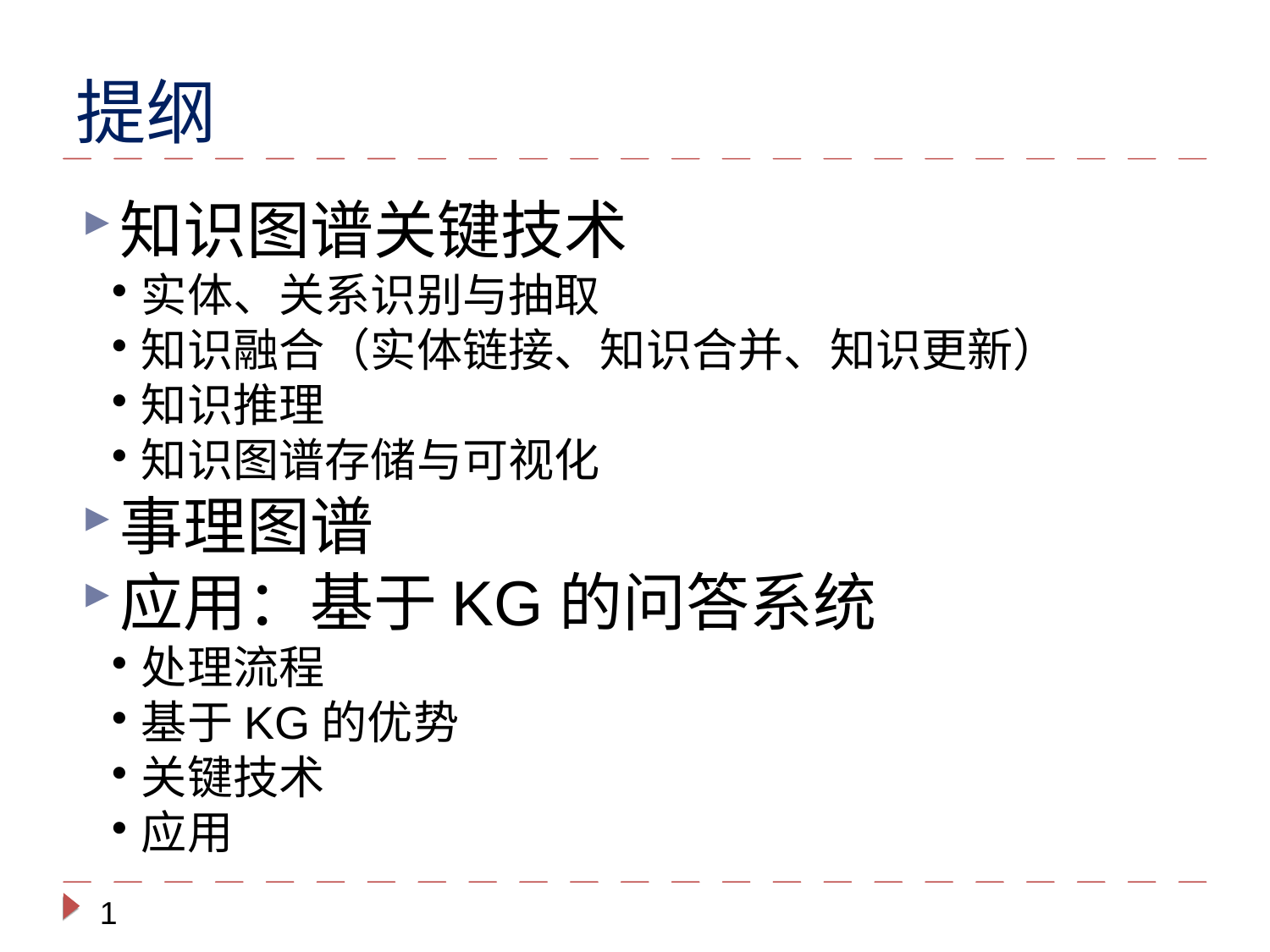

提纲
知识图谱关键技术
实体、关系识别与抽取
知识融合（实体链接、知识合并、知识更新）
知识推理
知识图谱存储与可视化
事理图谱
应用：基于KG的问答系统
处理流程
基于KG的优势
关键技术
应用

1